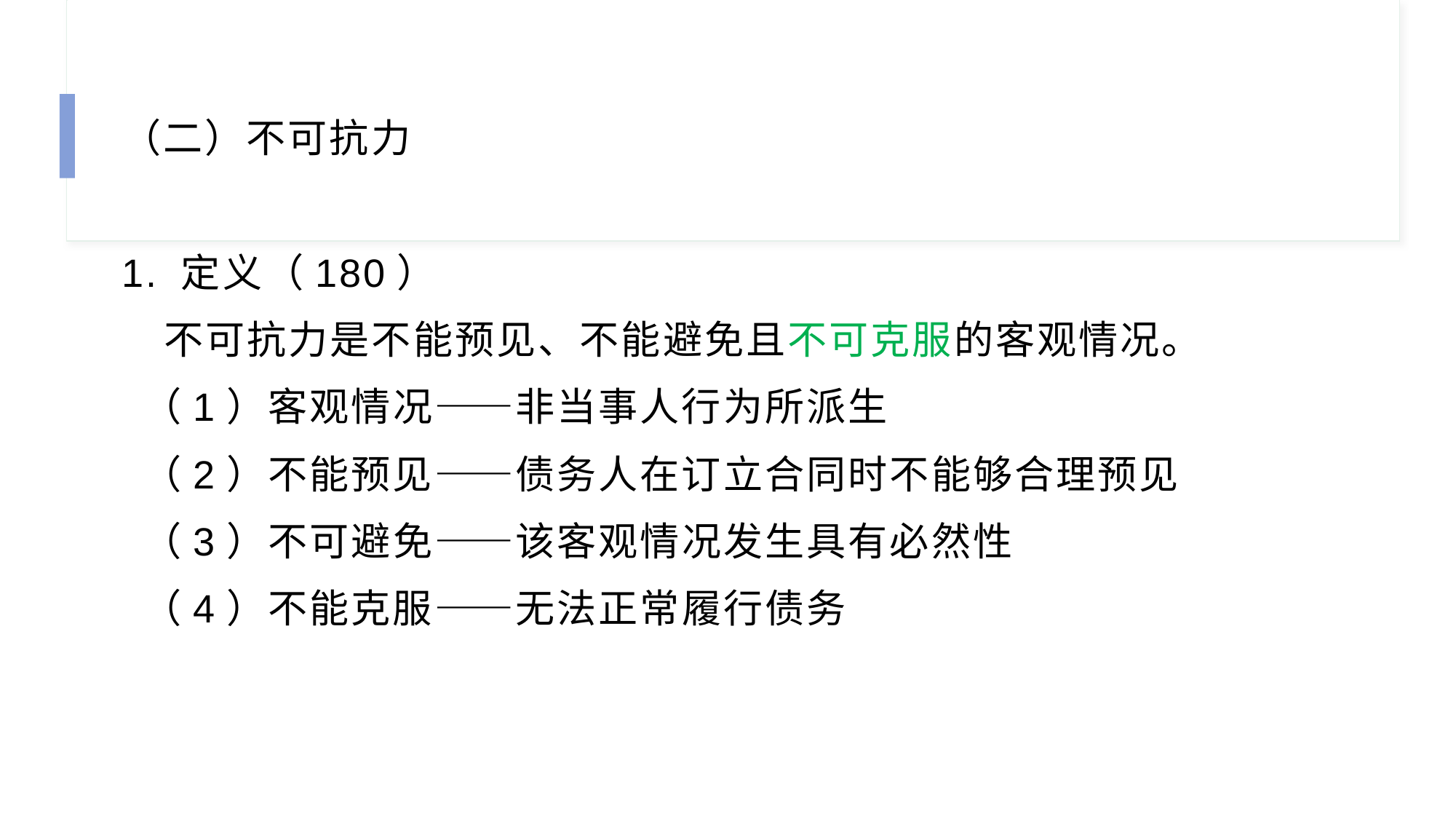

（二）不可抗力

1. 定义（180）
   不可抗力是不能预见、不能避免且不可克服的客观情况。
 （1）客观情况——非当事人行为所派生
 （2）不能预见——债务人在订立合同时不能够合理预见
 （3）不可避免——该客观情况发生具有必然性
 （4）不能克服——无法正常履行债务